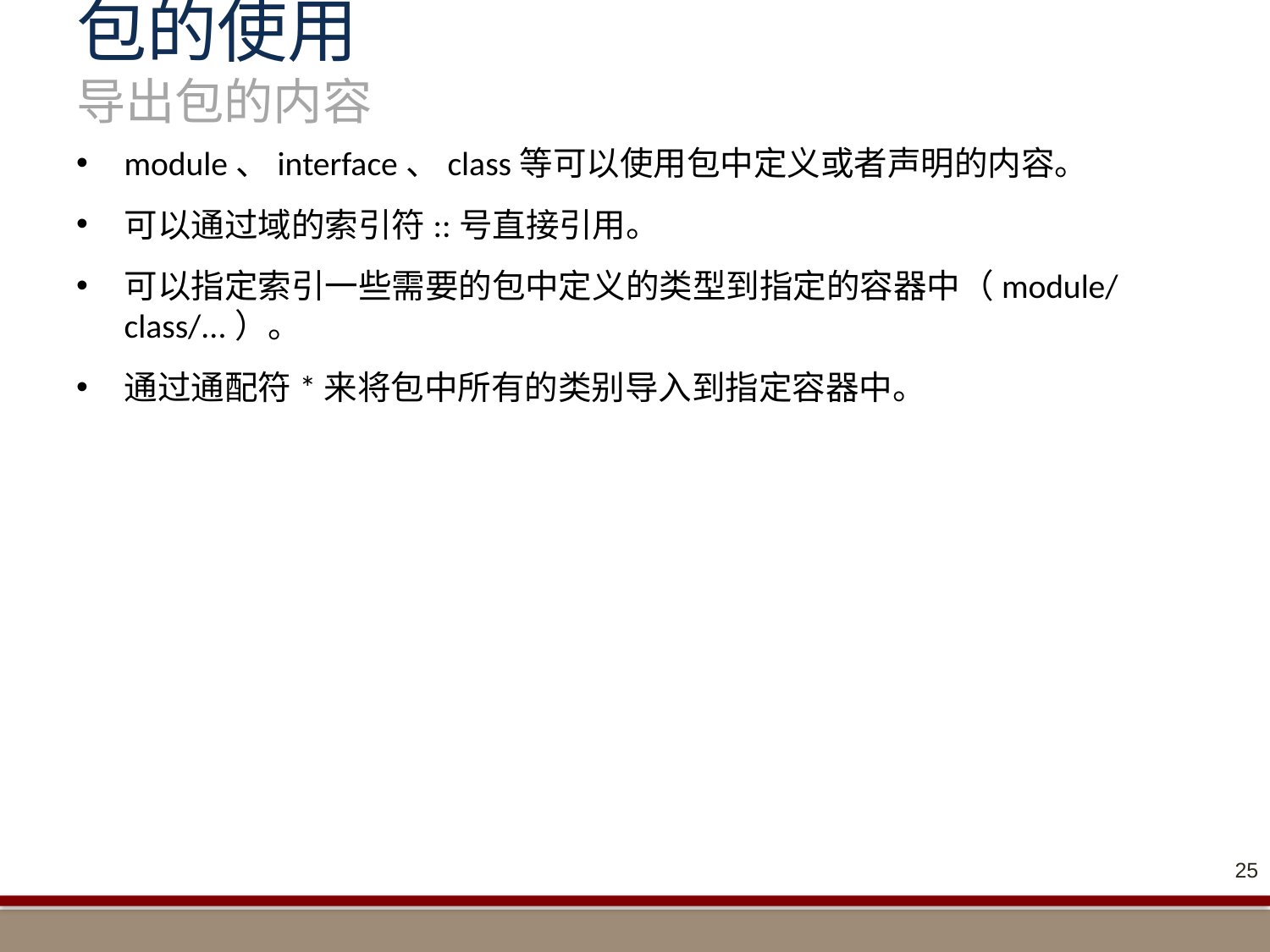

# 包的使用 导出包的内容
module、interface、class等可以使用包中定义或者声明的内容。
可以通过域的索引符::号直接引用。
可以指定索引一些需要的包中定义的类型到指定的容器中（module/class/...）。
通过通配符*来将包中所有的类别导入到指定容器中。
25